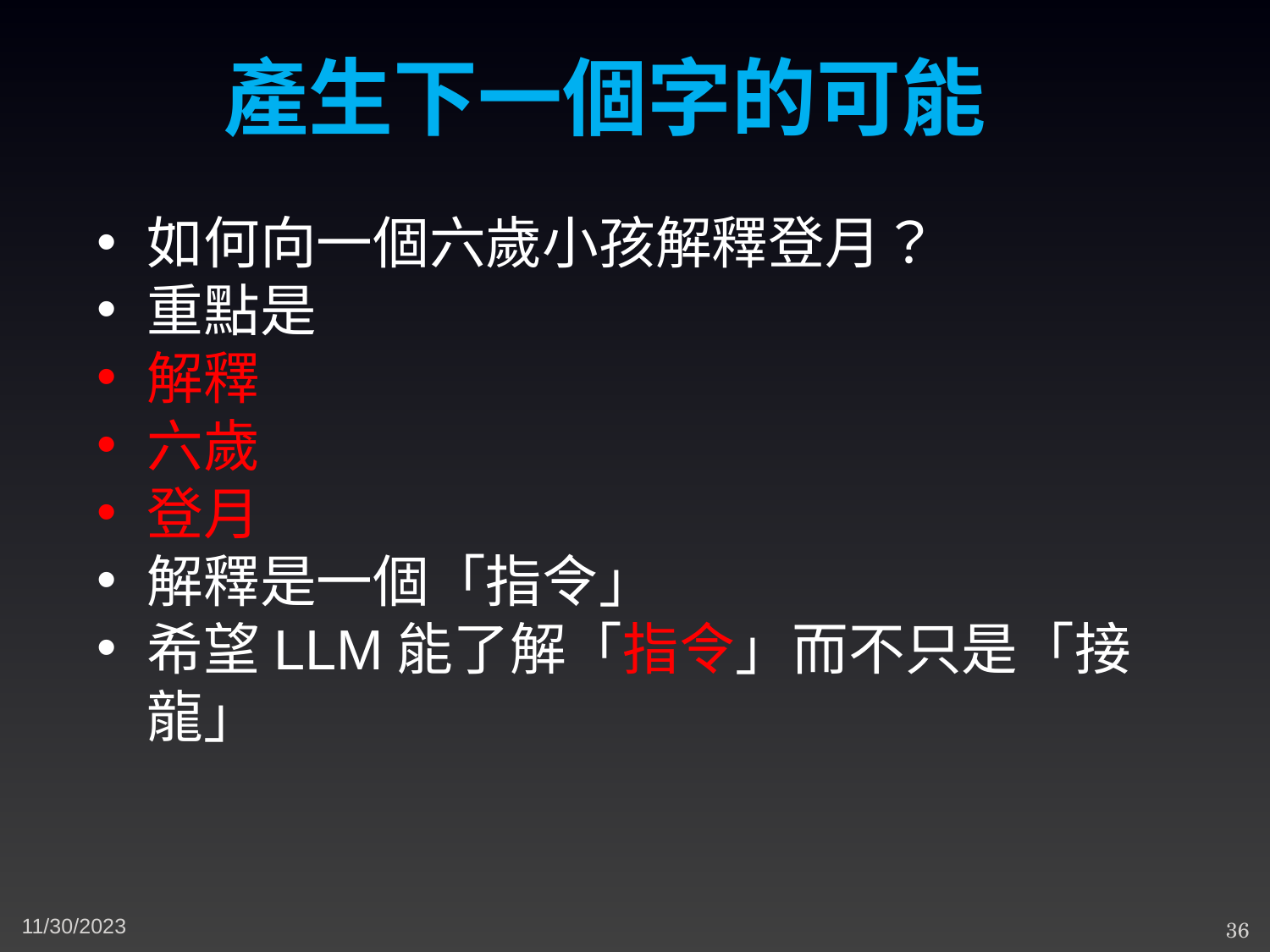

產生下一個字的可能
如何向一個六歲小孩解釋登月？
重點是
解釋
六歲
登月
解釋是一個「指令」
希望LLM能了解「指令」而不只是「接龍」
11/30/2023
36